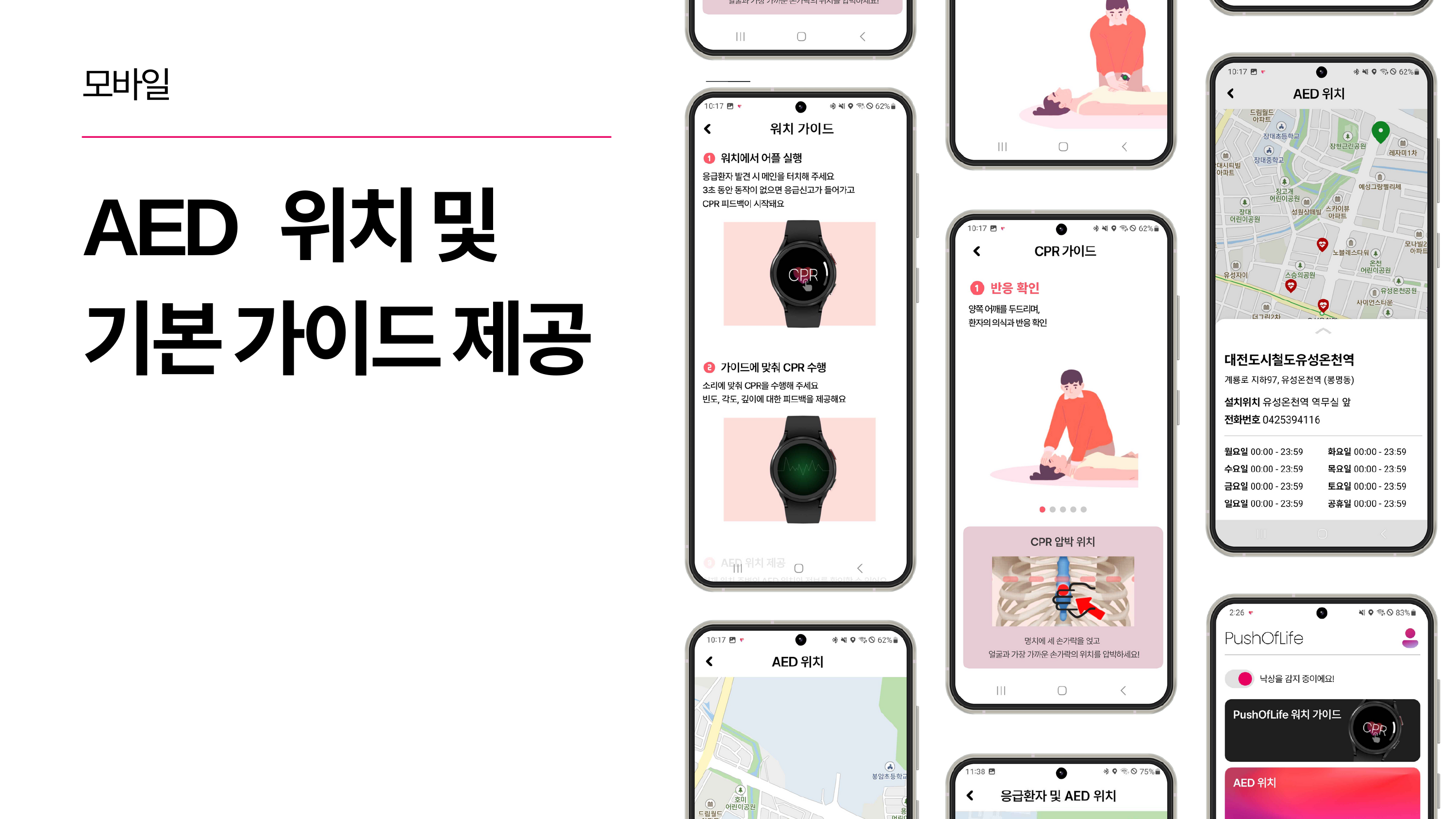

모바일

AED 위치 및
기본 가이드 제공